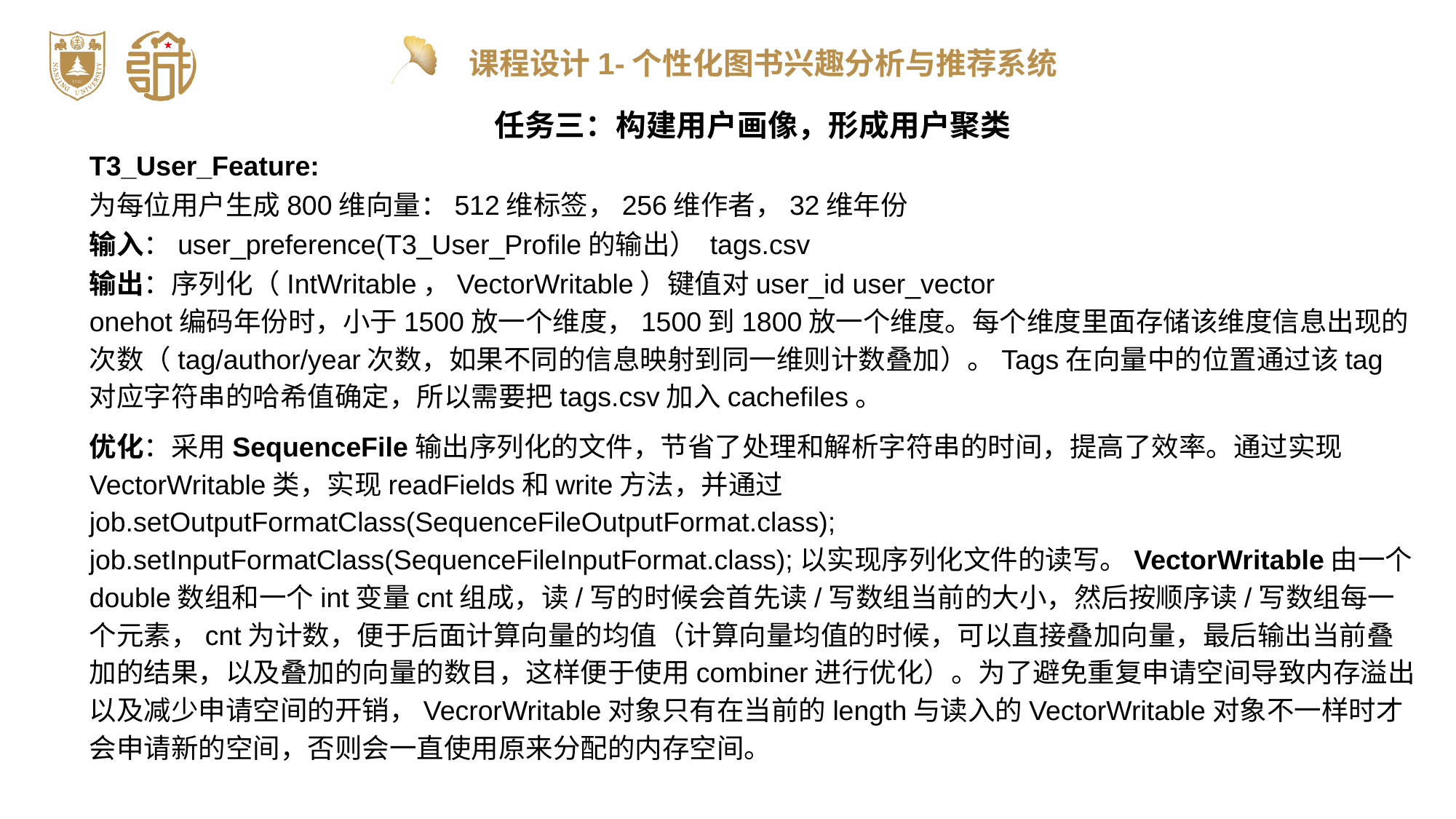

任务三：构建用户画像，形成用户聚类
T3_User_Feature:
为每位用户生成800维向量：512维标签，256维作者，32维年份
输入：user_preference(T3_User_Profile的输出） tags.csv
输出：序列化（IntWritable，VectorWritable）键值对user_id user_vector
onehot编码年份时，小于1500放一个维度，1500到1800放一个维度。每个维度里面存储该维度信息出现的次数（tag/author/year次数，如果不同的信息映射到同一维则计数叠加）。Tags在向量中的位置通过该tag对应字符串的哈希值确定，所以需要把tags.csv加入cachefiles。
优化：采用SequenceFile输出序列化的文件，节省了处理和解析字符串的时间，提高了效率。通过实现VectorWritable类，实现readFields和write方法，并通过job.setOutputFormatClass(SequenceFileOutputFormat.class); job.setInputFormatClass(SequenceFileInputFormat.class);以实现序列化文件的读写。VectorWritable由一个double数组和一个int变量cnt组成，读/写的时候会首先读/写数组当前的大小，然后按顺序读/写数组每一个元素，cnt为计数，便于后面计算向量的均值（计算向量均值的时候，可以直接叠加向量，最后输出当前叠加的结果，以及叠加的向量的数目，这样便于使用combiner进行优化）。为了避免重复申请空间导致内存溢出以及减少申请空间的开销，VecrorWritable对象只有在当前的length与读入的VectorWritable对象不一样时才会申请新的空间，否则会一直使用原来分配的内存空间。